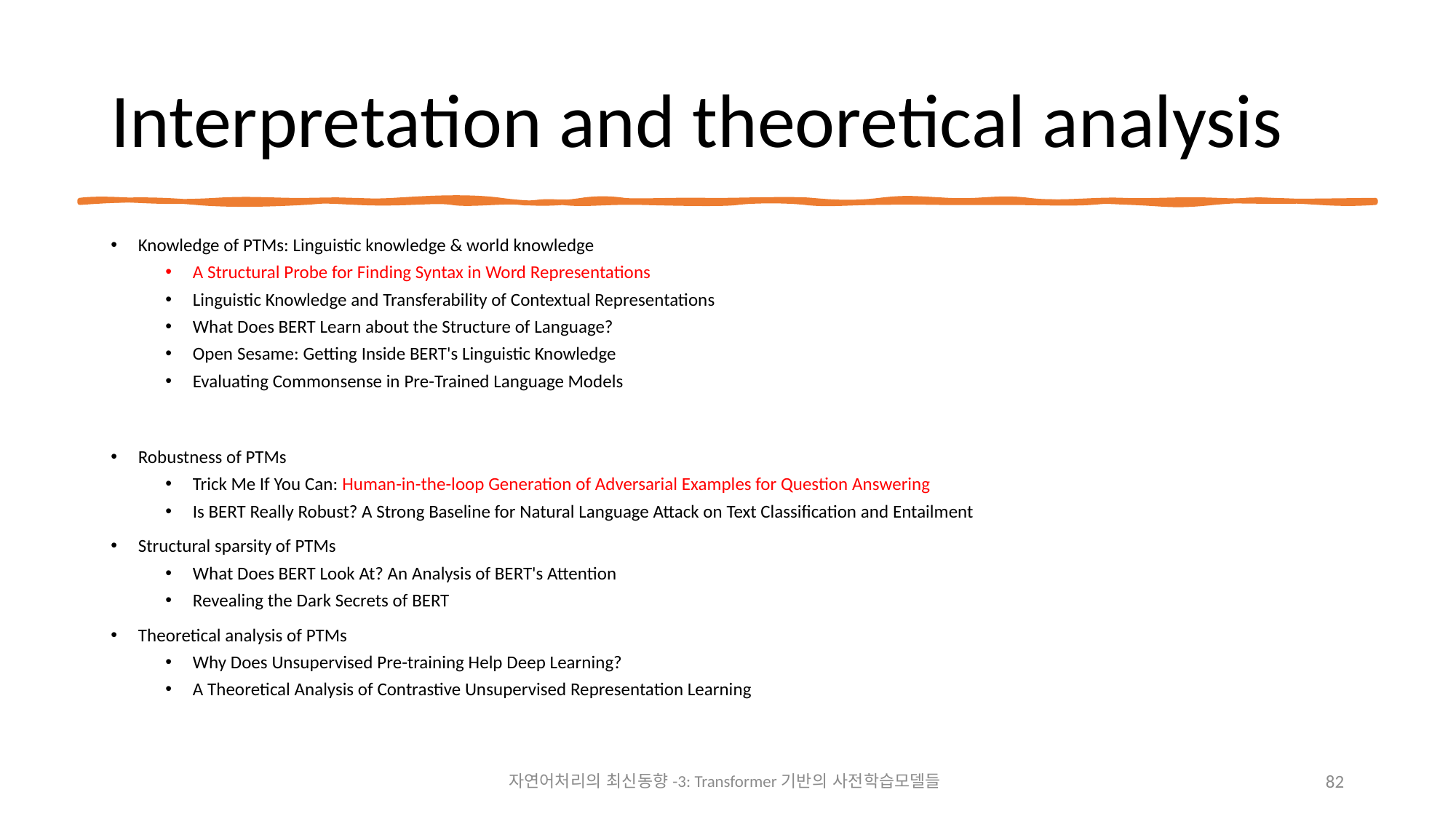

# Interpretation and theoretical analysis

Knowledge of PTMs: Linguistic knowledge & world knowledge
A Structural Probe for Finding Syntax in Word Representations
Linguistic Knowledge and Transferability of Contextual Representations
What Does BERT Learn about the Structure of Language?
Open Sesame: Getting Inside BERT's Linguistic Knowledge
Evaluating Commonsense in Pre-Trained Language Models

Robustness of PTMs
Trick Me If You Can: Human-in-the-loop Generation of Adversarial Examples for Question Answering
Is BERT Really Robust? A Strong Baseline for Natural Language Attack on Text Classification and Entailment
Structural sparsity of PTMs
What Does BERT Look At? An Analysis of BERT's Attention
Revealing the Dark Secrets of BERT
Theoretical analysis of PTMs
Why Does Unsupervised Pre-training Help Deep Learning?
A Theoretical Analysis of Contrastive Unsupervised Representation Learning
자연어처리의 최신동향-3: Transformer기반의 사전학습모델들
82